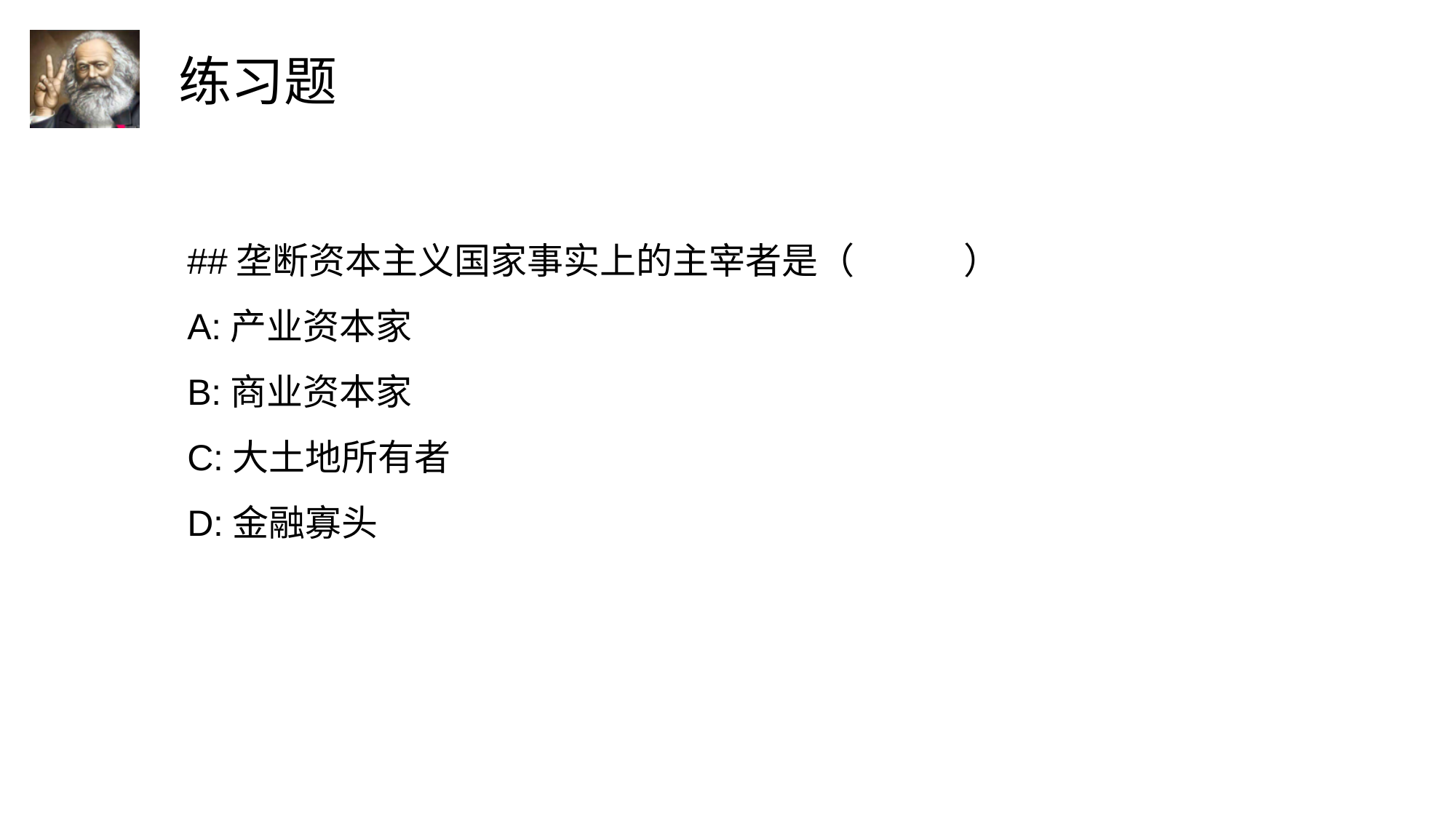

##垄断资本主义国家事实上的主宰者是（　　　）
A:产业资本家
B:商业资本家
C:大土地所有者
D:金融寡头